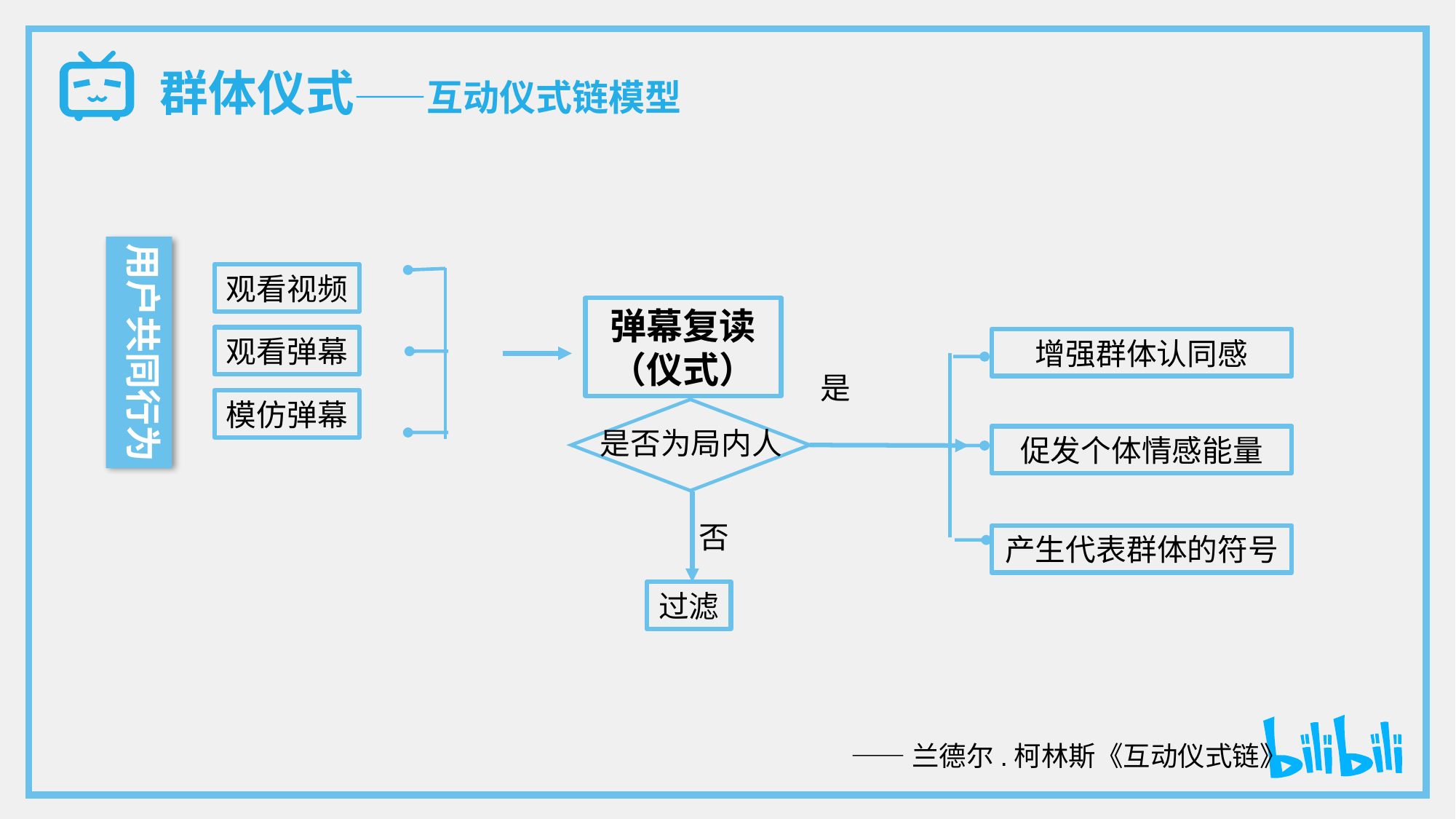

群体仪式——互动仪式链模型
用户共同行为
观看视频

弹幕复读（仪式）
观看弹幕
增强群体认同感

是
模仿弹幕

是否为局内人
促发个体情感能量

否
产生代表群体的符号

过滤

——兰德尔.柯林斯《互动仪式链》